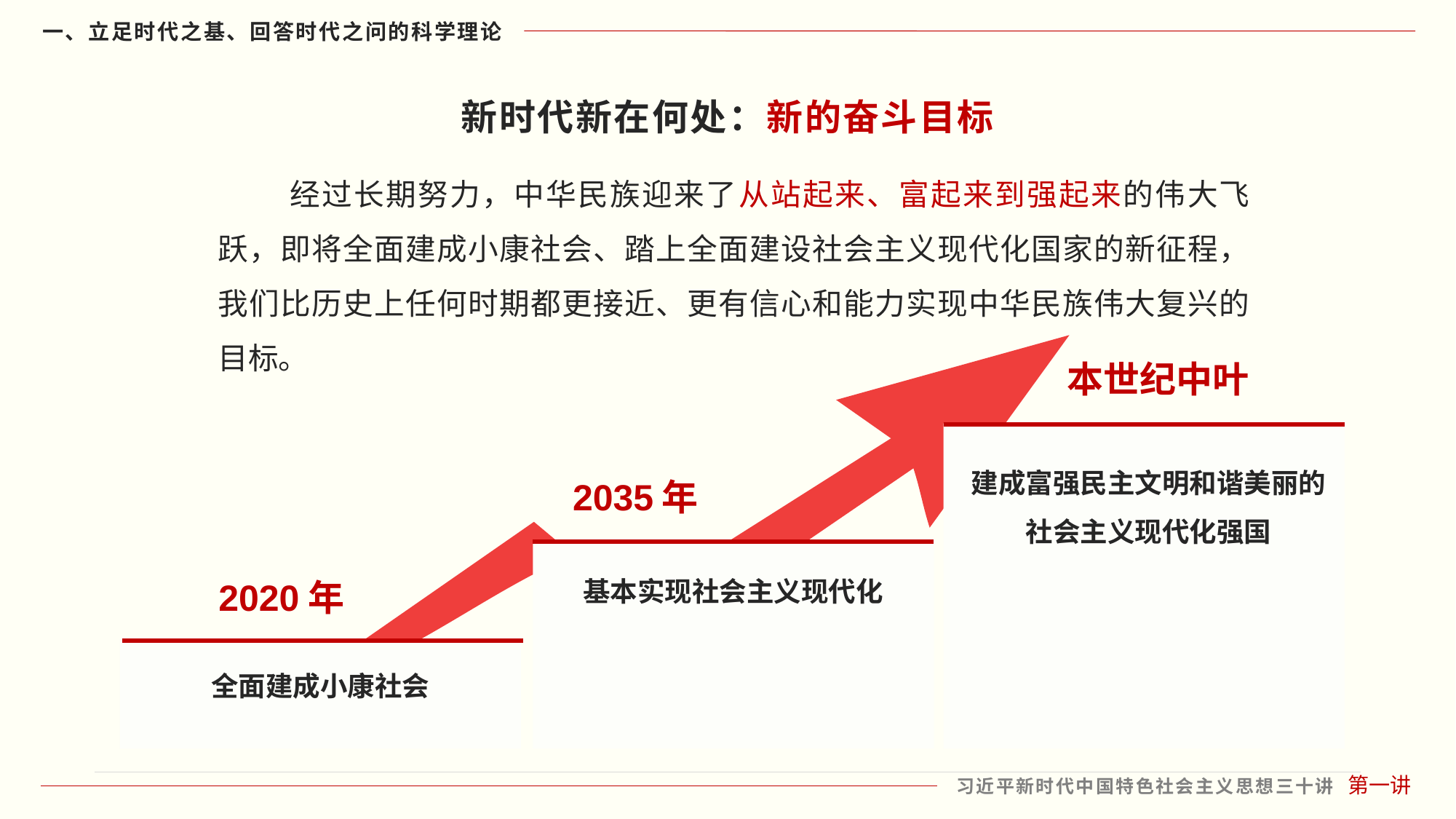

新时代新在何处：新的奋斗目标
 经过长期努力，中华民族迎来了从站起来、富起来到强起来的伟大飞跃，即将全面建成小康社会、踏上全面建设社会主义现代化国家的新征程，我们比历史上任何时期都更接近、更有信心和能力实现中华民族伟大复兴的目标。

本世纪中叶

建成富强民主文明和谐美丽的社会主义现代化强国
 2035年

基本实现社会主义现代化
2020年

全面建成小康社会